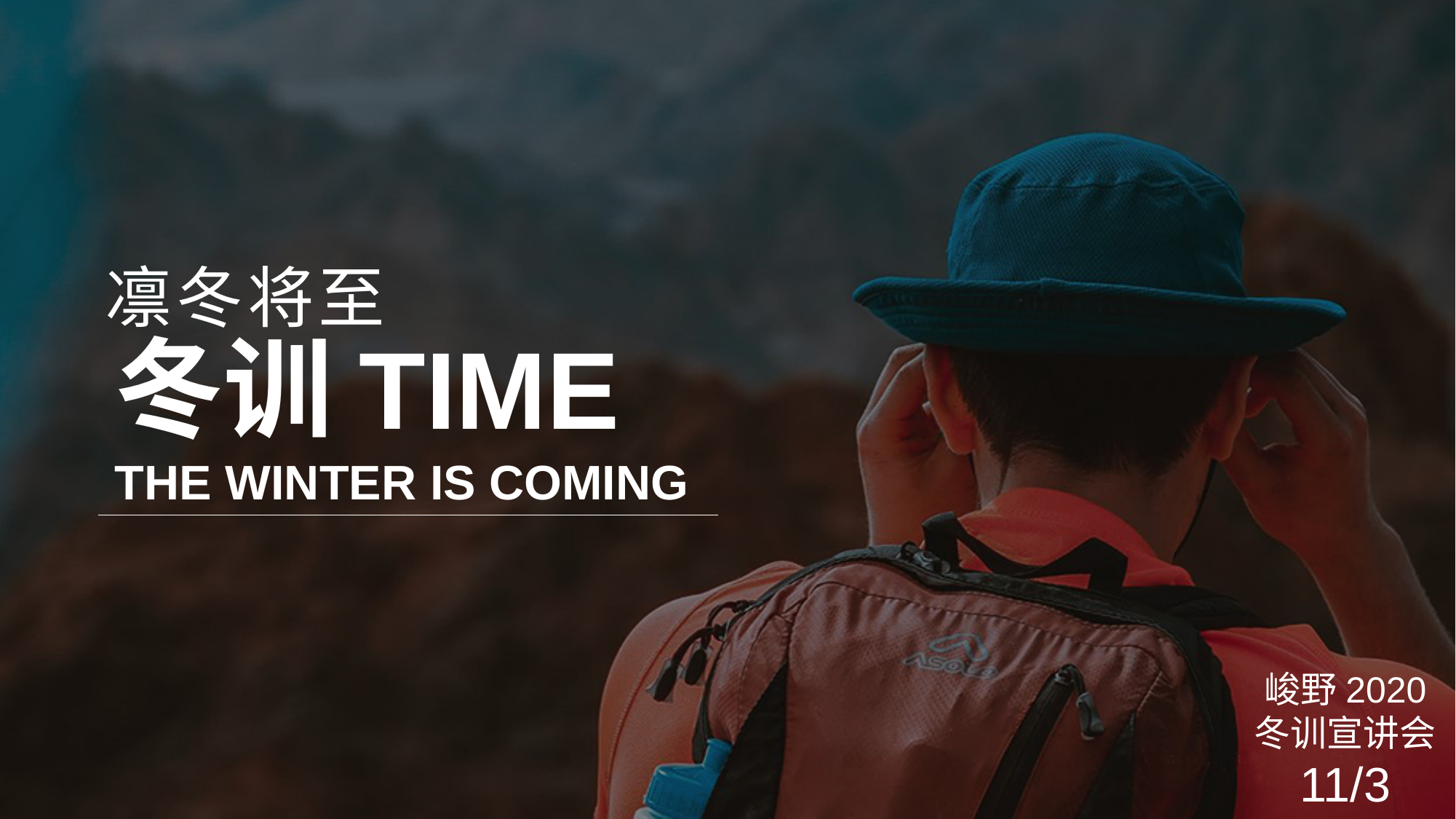

凛冬将至
冬训TIME
THE WINTER IS COMING
峻野2020
冬训宣讲会
11/3